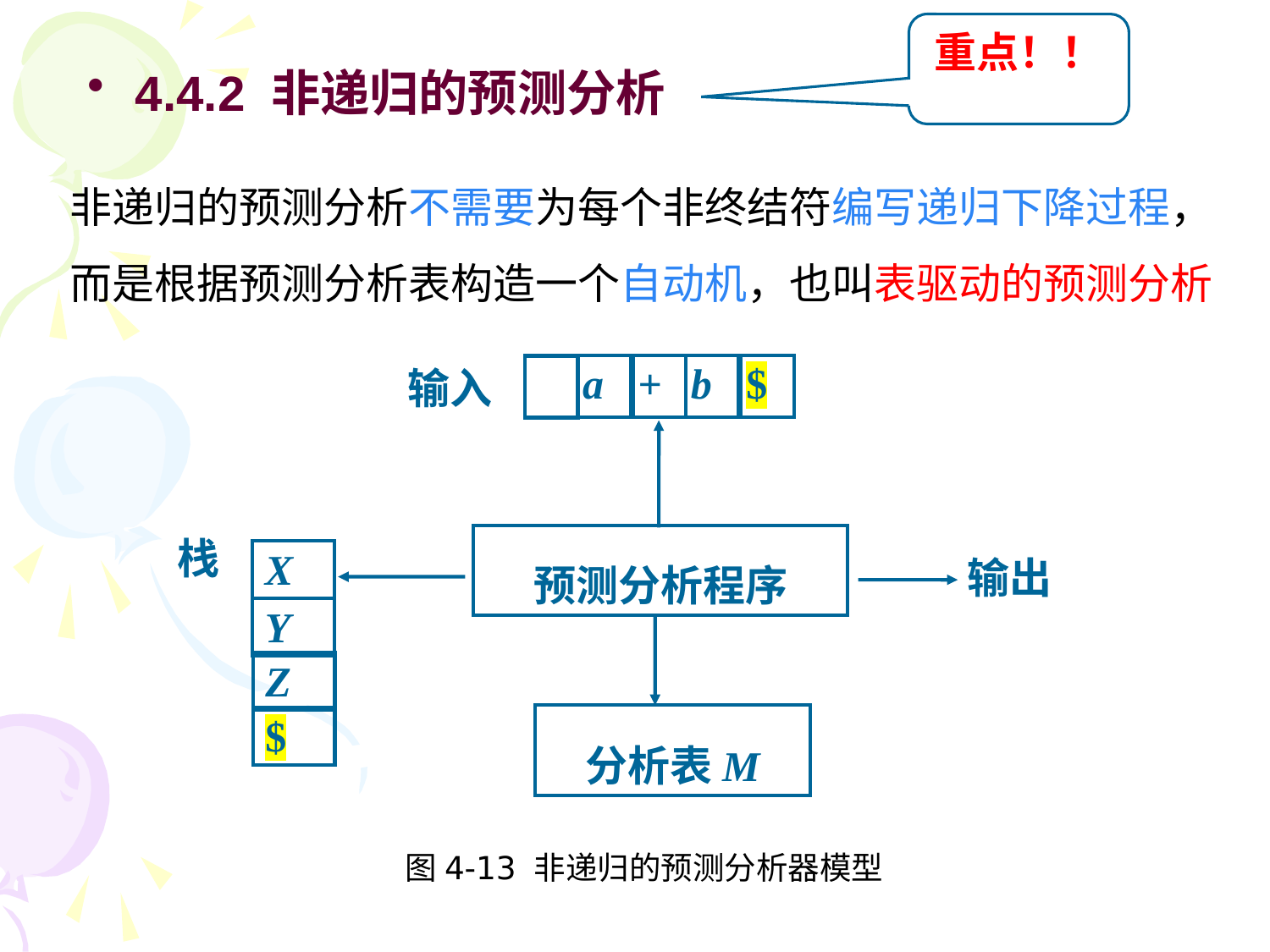

重点！！
4.4.2 非递归的预测分析
非递归的预测分析不需要为每个非终结符编写递归下降过程，而是根据预测分析表构造一个自动机，也叫表驱动的预测分析
输入
a
+
b
$

栈
预测分析程序
X
Y
Z
$
输出

分析表M
图4-13 非递归的预测分析器模型
63